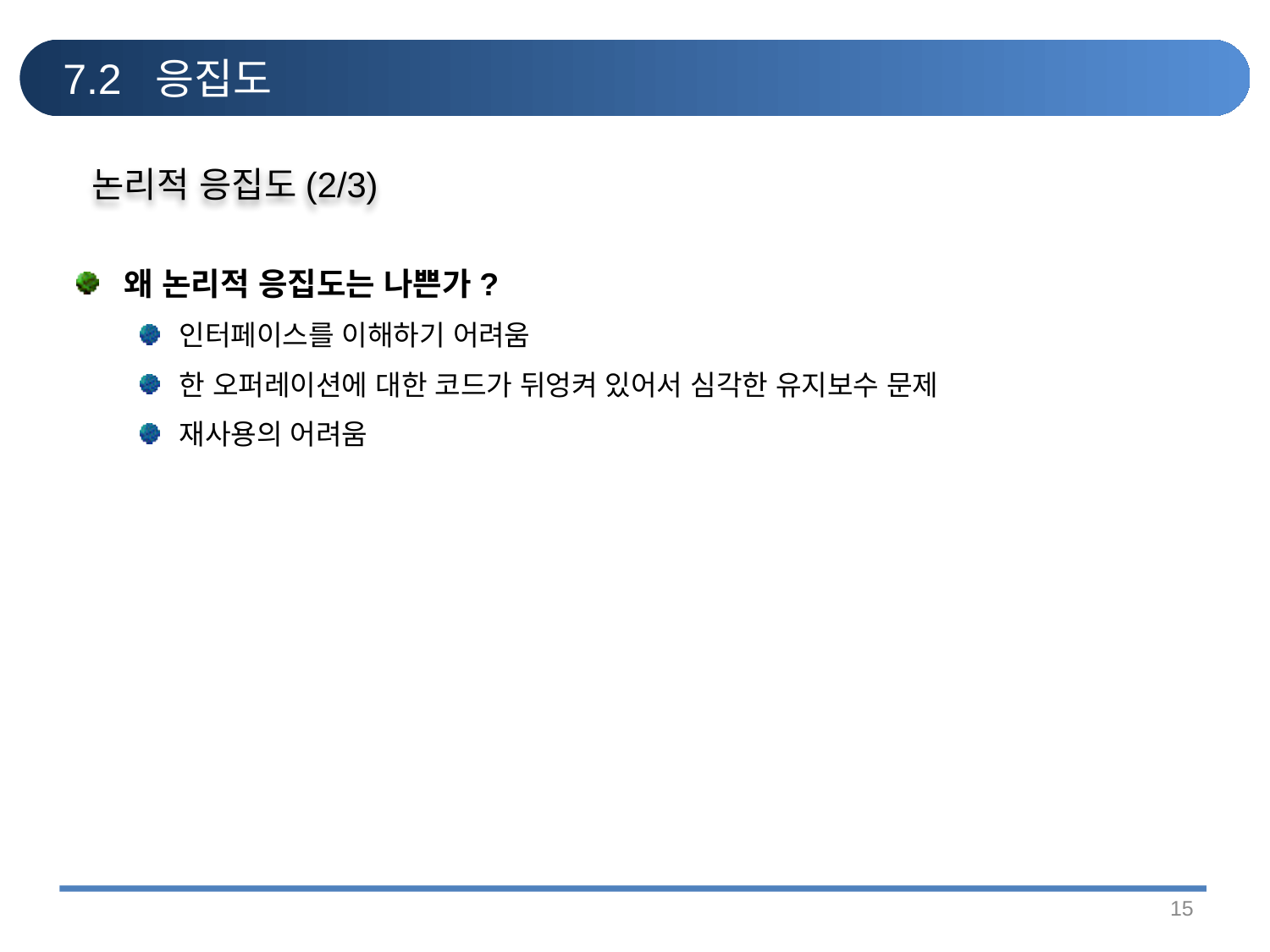

# 7.2  응집도
논리적 응집도(2/3)
왜 논리적 응집도는 나쁜가?
인터페이스를 이해하기 어려움
한 오퍼레이션에 대한 코드가 뒤엉켜 있어서 심각한 유지보수 문제
재사용의 어려움
15